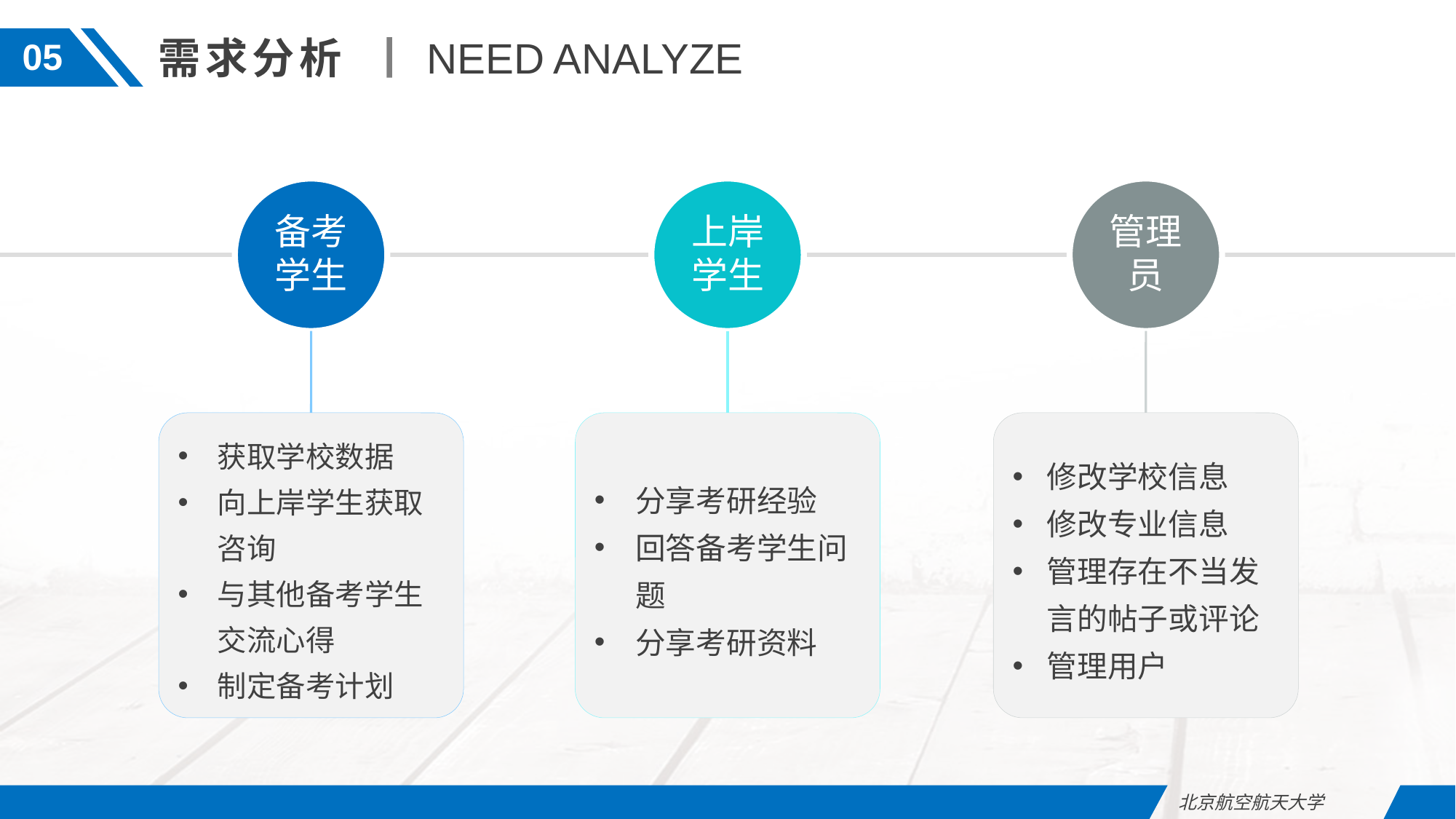

需求分析
NEED ANALYZE

05

备考学生
上岸学生
管理员
获取学校数据
向上岸学生获取咨询
与其他备考学生交流心得
制定备考计划
分享考研经验
回答备考学生问题
分享考研资料
修改学校信息
修改专业信息
管理存在不当发言的帖子或评论
管理用户

北京航空航天大学